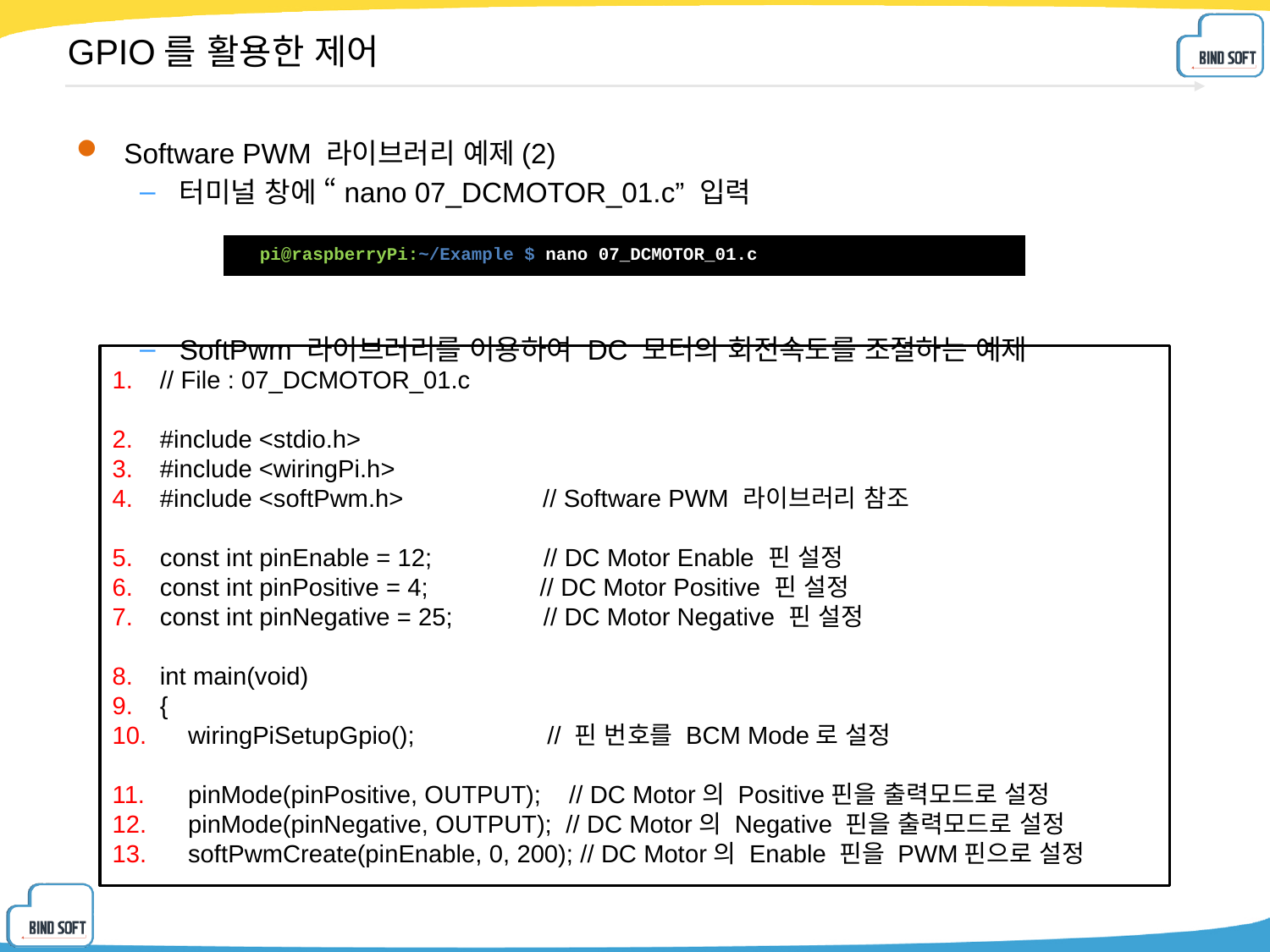

# GPIO를 활용한 제어
Software PWM 라이브러리 예제(2)
터미널 창에 “nano 07_DCMOTOR_01.c” 입력

SoftPwm 라이브러리를 이용하여 DC 모터의 회전속도를 조절하는 예제

| pi@raspberryPi:~/Example $ nano 07\_DCMOTOR\_01.c |
| --- |
// File : 07_DCMOTOR_01.c

#include <stdio.h>
#include <wiringPi.h>
#include <softPwm.h>                    // Software PWM 라이브러리 참조

const int pinEnable = 12;                // DC Motor Enable 핀 설정
const int pinPositive = 4;                // DC Motor Positive 핀 설정
const int pinNegative = 25;             // DC Motor Negative 핀 설정

int main(void)
{
    wiringPiSetupGpio();                   // 핀 번호를 BCM Mode로 설정

    pinMode(pinPositive, OUTPUT);    // DC Motor의 Positive핀을 출력모드로 설정
    pinMode(pinNegative, OUTPUT);  // DC Motor의 Negative 핀을 출력모드로 설정
    softPwmCreate(pinEnable, 0, 200); // DC Motor의 Enable 핀을 PWM핀으로 설정